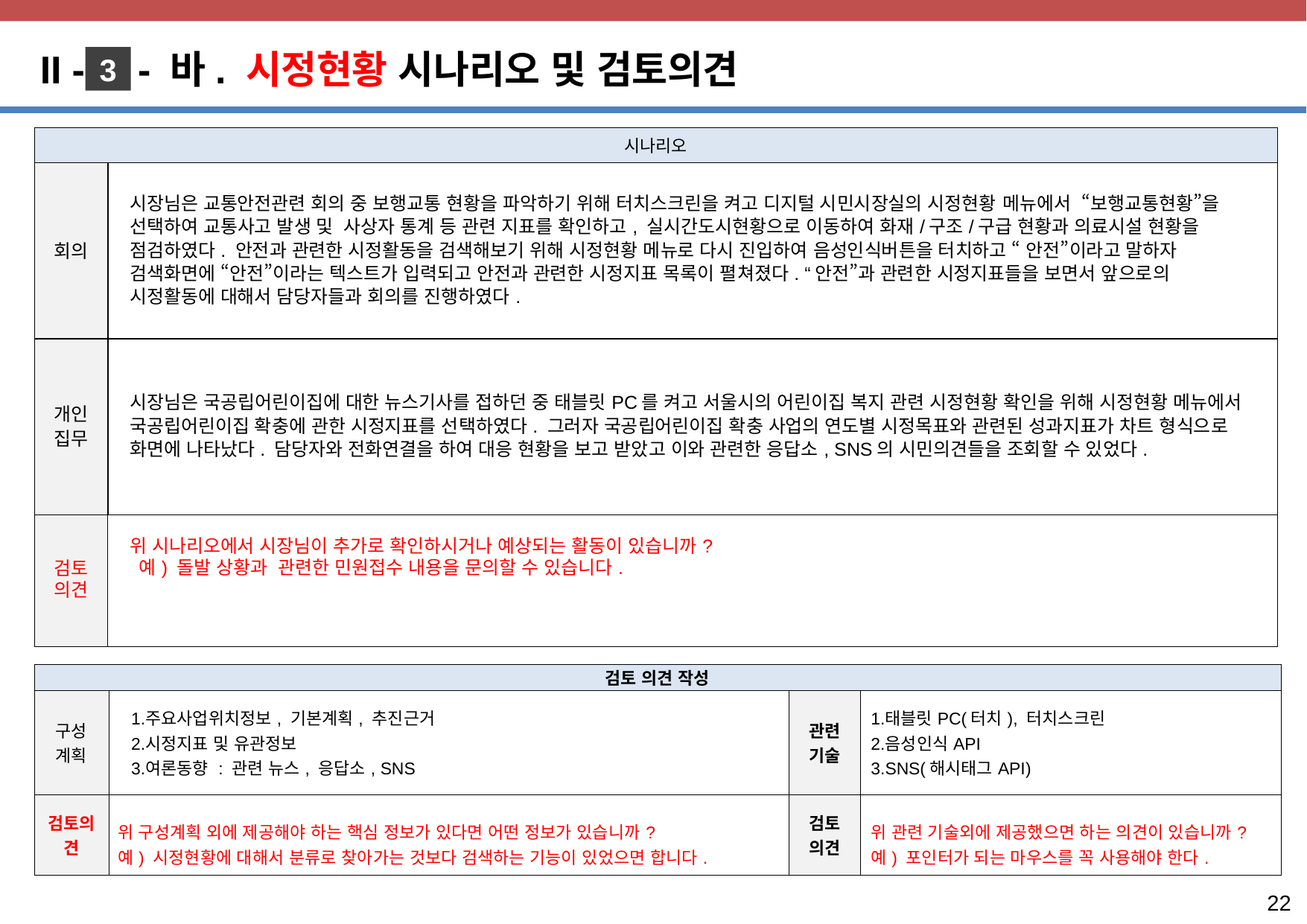

II -     - 바. 시정현황 시나리오 및 검토의견
3
| 시나리오 |  |
| --- | --- |
| 회의 | 시장님은 교통안전관련 회의 중 보행교통 현황을 파악하기 위해 터치스크린을 켜고 디지털 시민시장실의 시정현황 메뉴에서 “보행교통현황”을 선택하여 교통사고 발생 및 사상자 통계 등 관련 지표를 확인하고, 실시간도시현황으로 이동하여 화재/구조/구급 현황과 의료시설 현황을 점검하였다. 안전과 관련한 시정활동을 검색해보기 위해 시정현황 메뉴로 다시 진입하여 음성인식버튼을 터치하고 “ 안전”이라고 말하자 검색화면에 “안전”이라는 텍스트가 입력되고 안전과 관련한 시정지표 목록이 펼쳐졌다. “안전”과 관련한 시정지표들을 보면서 앞으로의 시정활동에 대해서 담당자들과 회의를 진행하였다. |
| 개인 집무 | 시장님은 국공립어린이집에 대한 뉴스기사를 접하던 중 태블릿PC를 켜고 서울시의 어린이집 복지 관련 시정현황 확인을 위해 시정현황 메뉴에서 국공립어린이집 확충에 관한 시정지표를 선택하였다. 그러자 국공립어린이집 확충 사업의 연도별 시정목표와 관련된 성과지표가 차트 형식으로 화면에 나타났다. 담당자와 전화연결을 하여 대응 현황을 보고 받았고 이와 관련한 응답소, SNS의 시민의견들을 조회할 수 있었다. |
| 검토 의견 | 위 시나리오에서 시장님이 추가로 확인하시거나 예상되는 활동이 있습니까? 예) 돌발 상황과 관련한 민원접수 내용을 문의할 수 있습니다. |
| 검토 의견 작성 |  |  |  |
| --- | --- | --- | --- |
| 구성 계획 | 주요사업위치정보, 기본계획, 추진근거 시정지표 및 유관정보 여론동향 : 관련 뉴스, 응답소, SNS | 관련 기술 | 태블릿PC(터치), 터치스크린 음성인식API SNS(해시태그API) |
| 검토의견 | 위 구성계획 외에 제공해야 하는 핵심 정보가 있다면 어떤 정보가 있습니까? 예) 시정현황에 대해서 분류로 찾아가는 것보다 검색하는 기능이 있었으면 합니다. | 검토 의견 | 위 관련 기술외에 제공했으면 하는 의견이 있습니까? 예) 포인터가 되는 마우스를 꼭 사용해야 한다. |